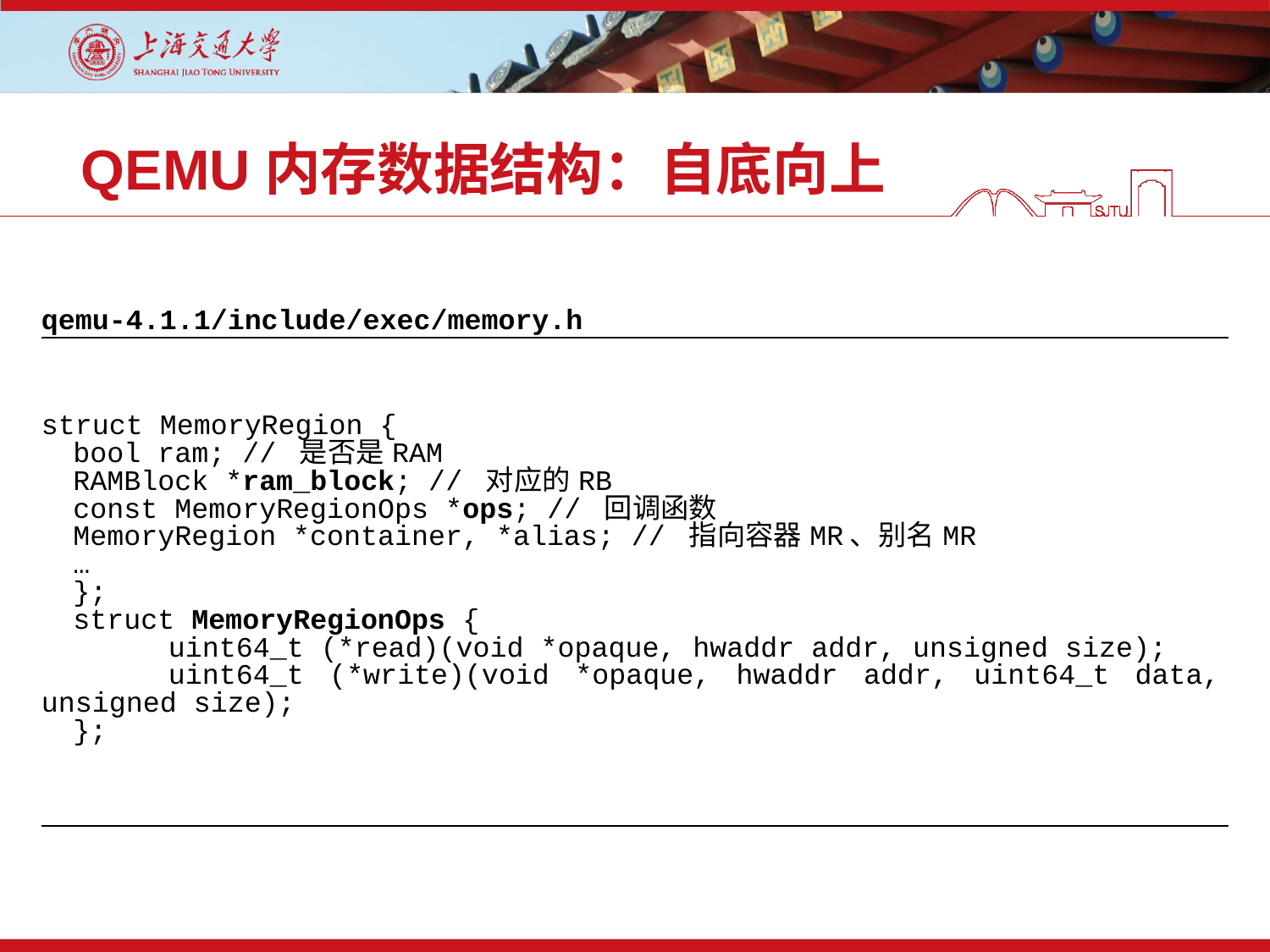

# QEMU内存数据结构：自底向上
| qemu-4.1.1/include/exec/memory.h |
| --- |
| struct MemoryRegion { bool ram; // 是否是RAM RAMBlock \*ram\_block; // 对应的RB const MemoryRegionOps \*ops; // 回调函数 MemoryRegion \*container, \*alias; // 指向容器MR、别名MR … }; struct MemoryRegionOps { uint64\_t (\*read)(void \*opaque, hwaddr addr, unsigned size); uint64\_t (\*write)(void \*opaque, hwaddr addr, uint64\_t data, unsigned size); }; |